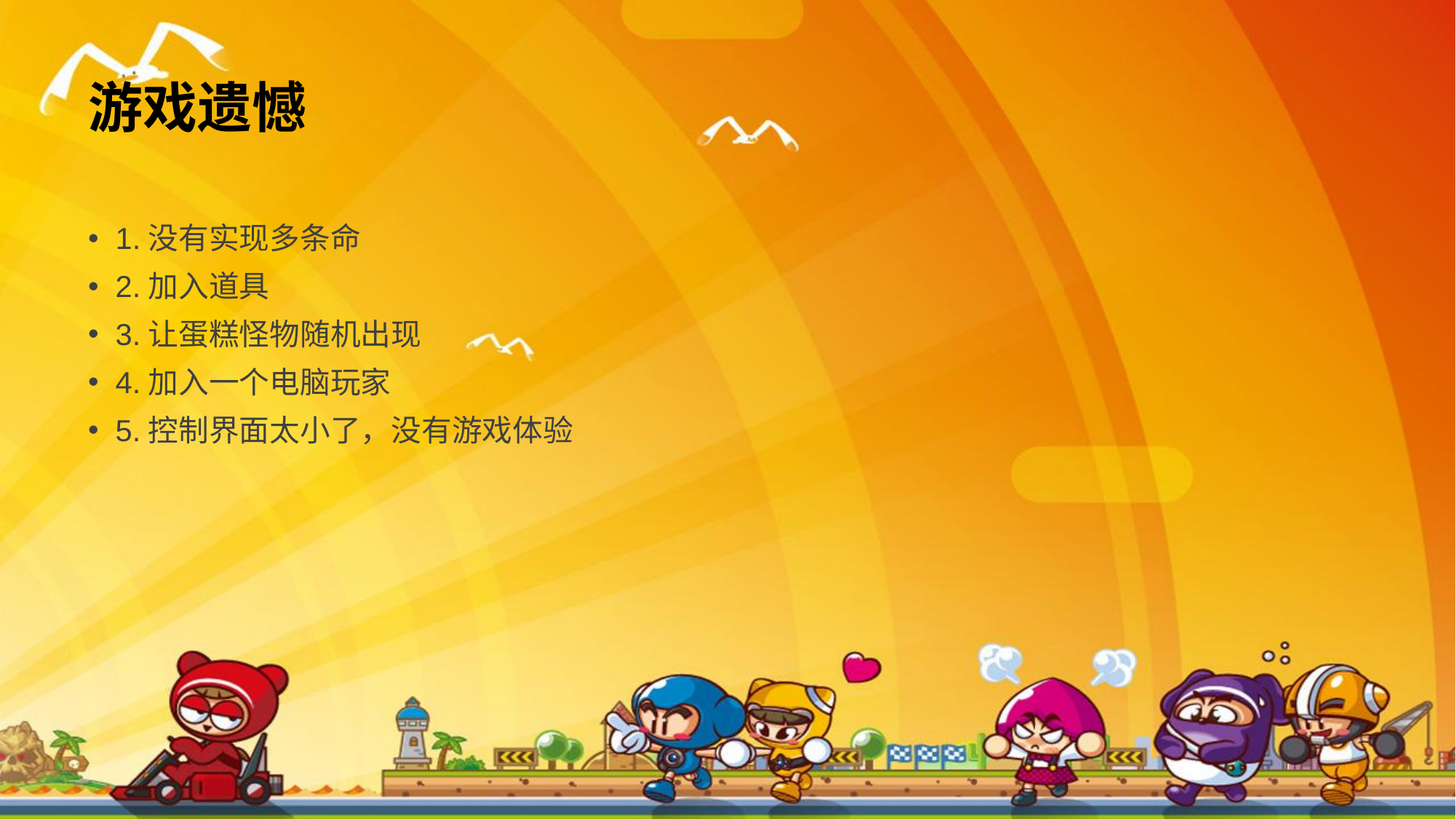

# 游戏遗憾
1.没有实现多条命
2.加入道具
3.让蛋糕怪物随机出现
4.加入一个电脑玩家
5.控制界面太小了，没有游戏体验